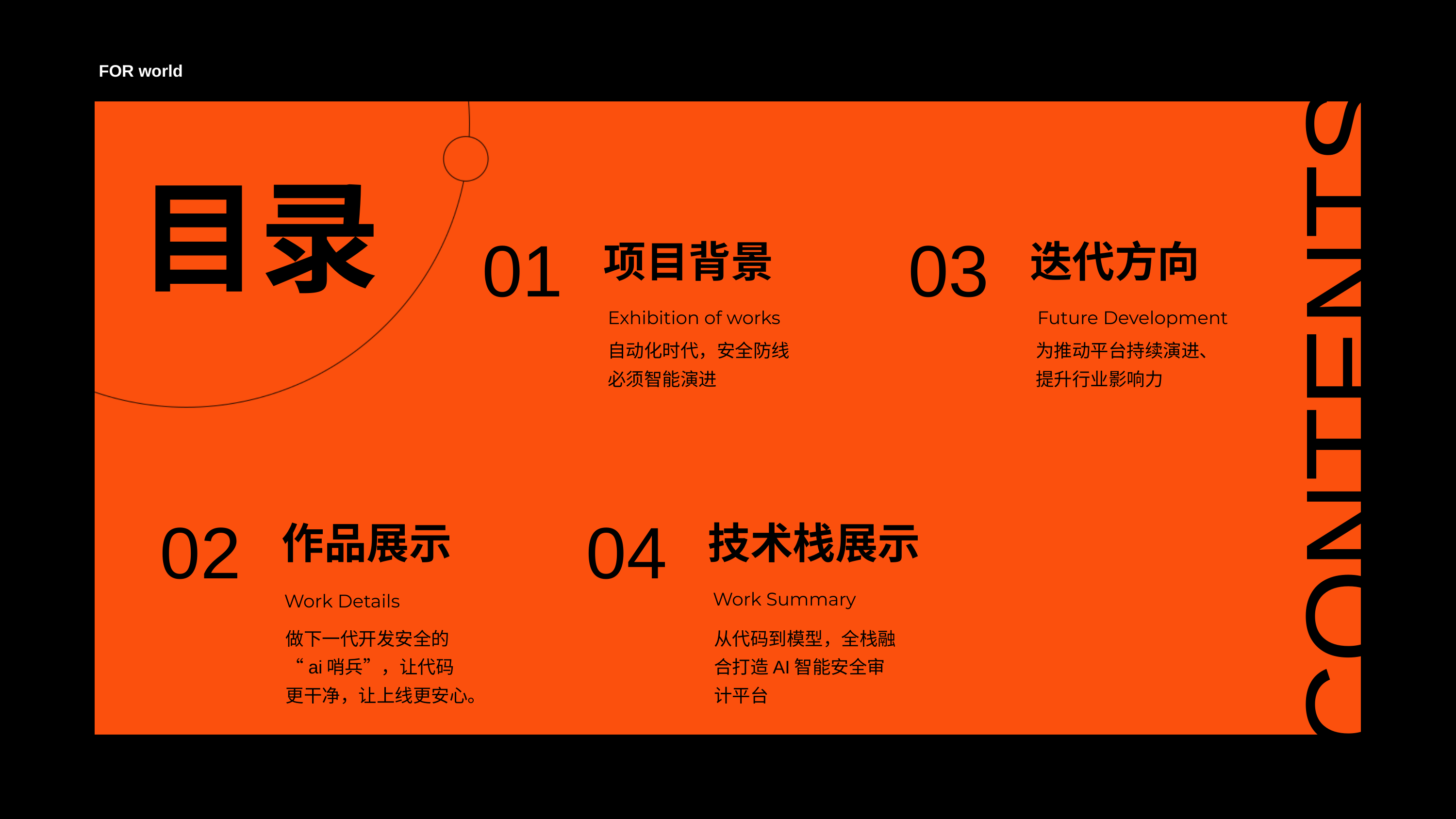

FOR world

目录
01
03
项目背景
迭代方向
Exhibition of works
Future Development
自动化时代，安全防线必须智能演进
为推动平台持续演进、提升行业影响力
CONTENTS
02
04
作品展示
技术栈展示
Work Summary
Work Details
做下一代开发安全的“ai哨兵”，让代码更干净，让上线更安心。
从代码到模型，全栈融合打造AI智能安全审计平台